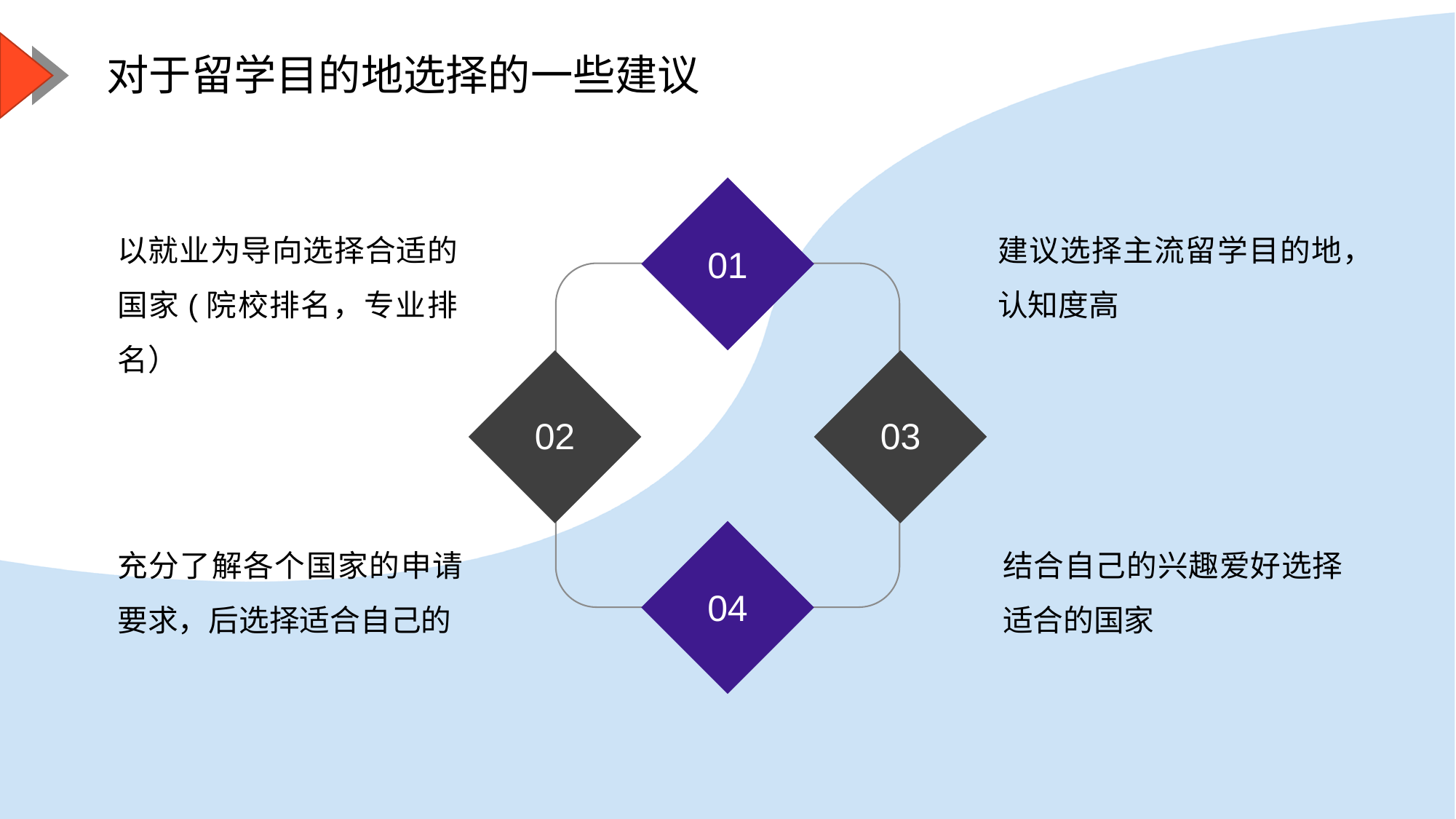

对于留学目的地选择的一些建议

以就业为导向选择合适的国家(院校排名，专业排名）
建议选择主流留学目的地，认知度高
01

02
03

充分了解各个国家的申请要求，后选择适合自己的
结合自己的兴趣爱好选择适合的国家
04